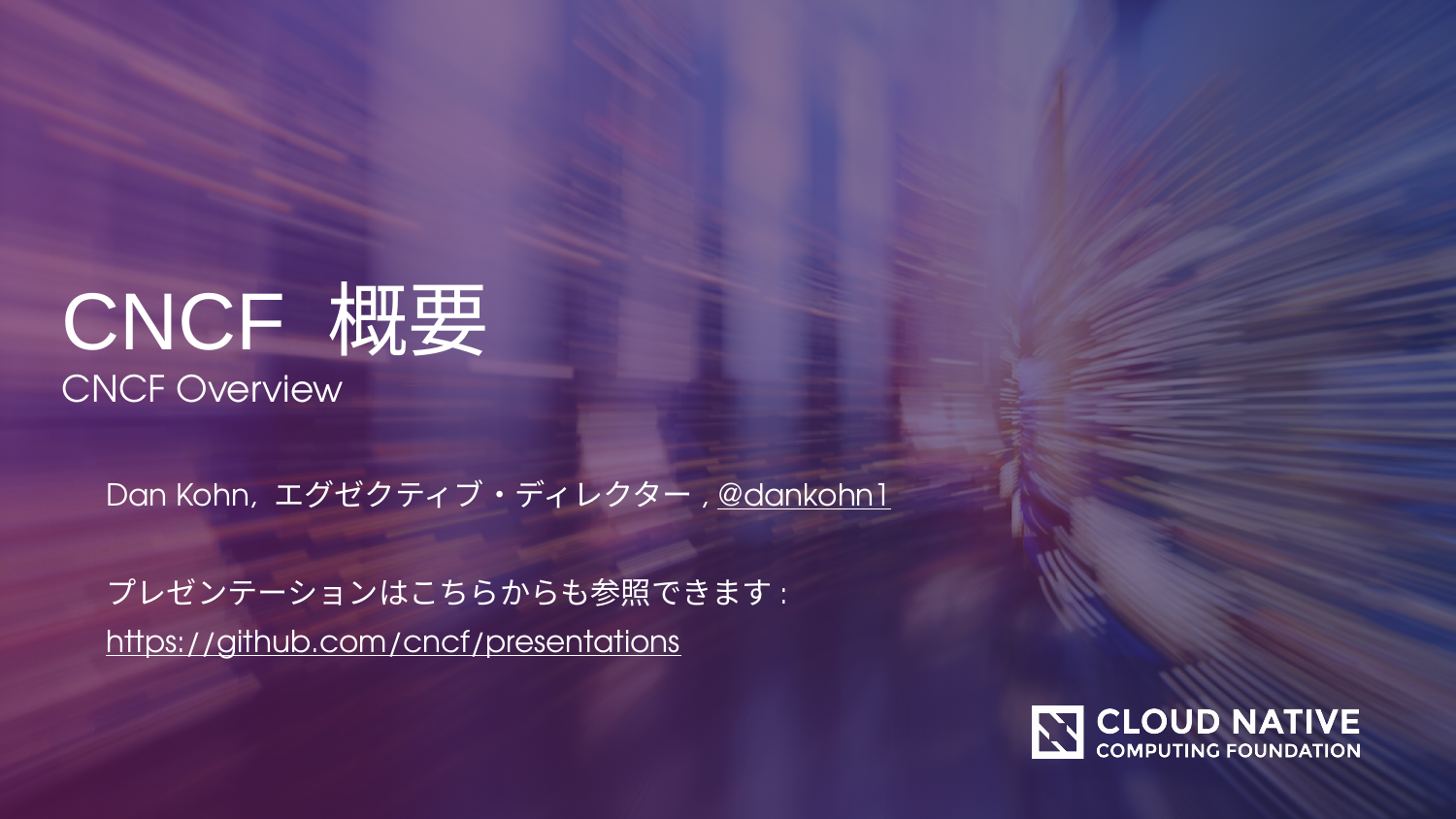

CNCF 概要
CNCF Overview

Dan Kohn, エグゼクティブ・ディレクター, @dankohn1

プレゼンテーションはこちらからも参照できます:
https://github.com/cncf/presentations